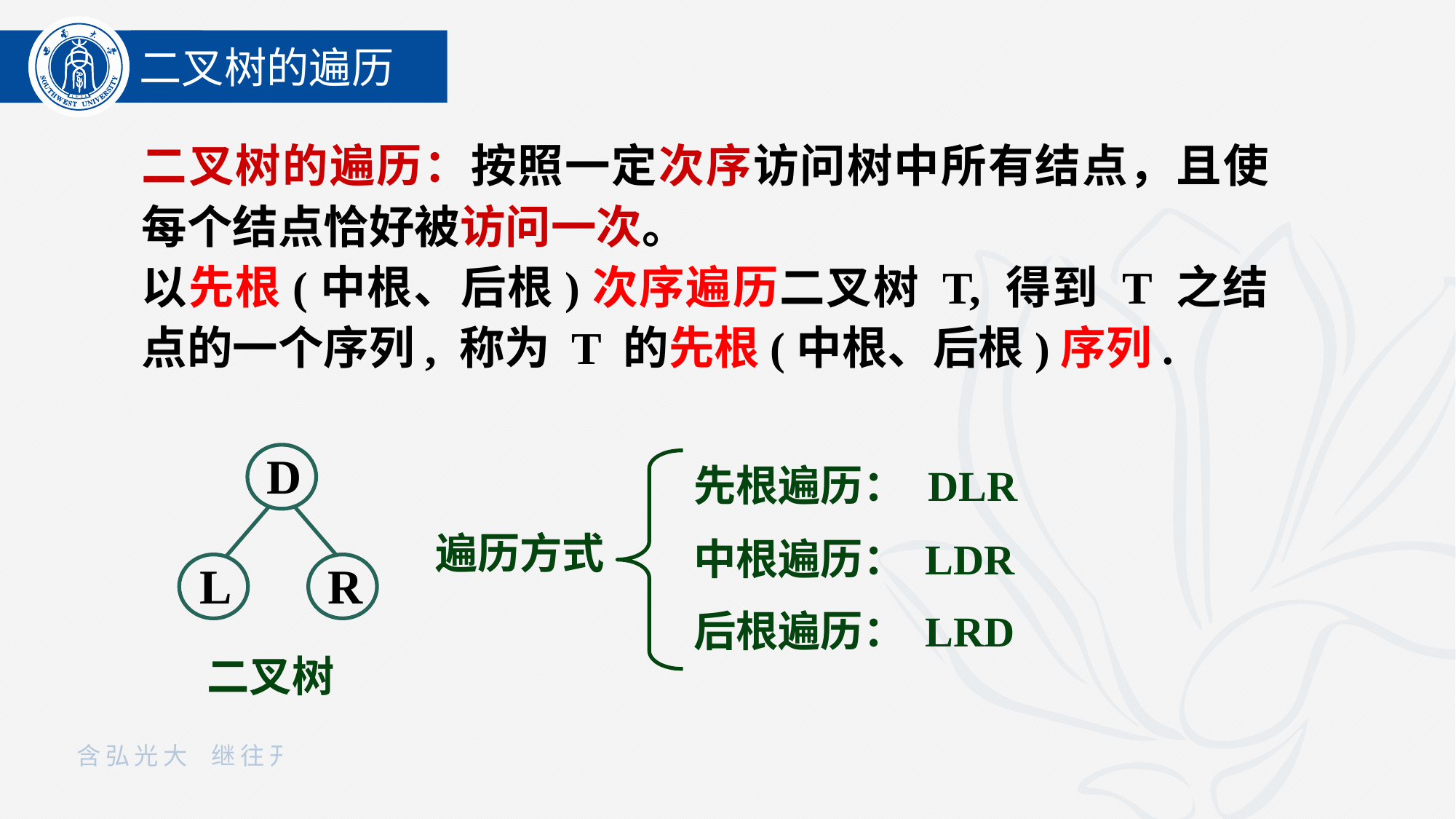

二叉树的遍历
二叉树的遍历：按照一定次序访问树中所有结点，且使每个结点恰好被访问一次。
以先根(中根、后根)次序遍历二叉树 T, 得到 T 之结点的一个序列, 称为 T 的先根(中根、后根)序列.

D

L

R
二叉树

先根遍历： DLR
中根遍历： LDR
后根遍历： LRD
遍历方式